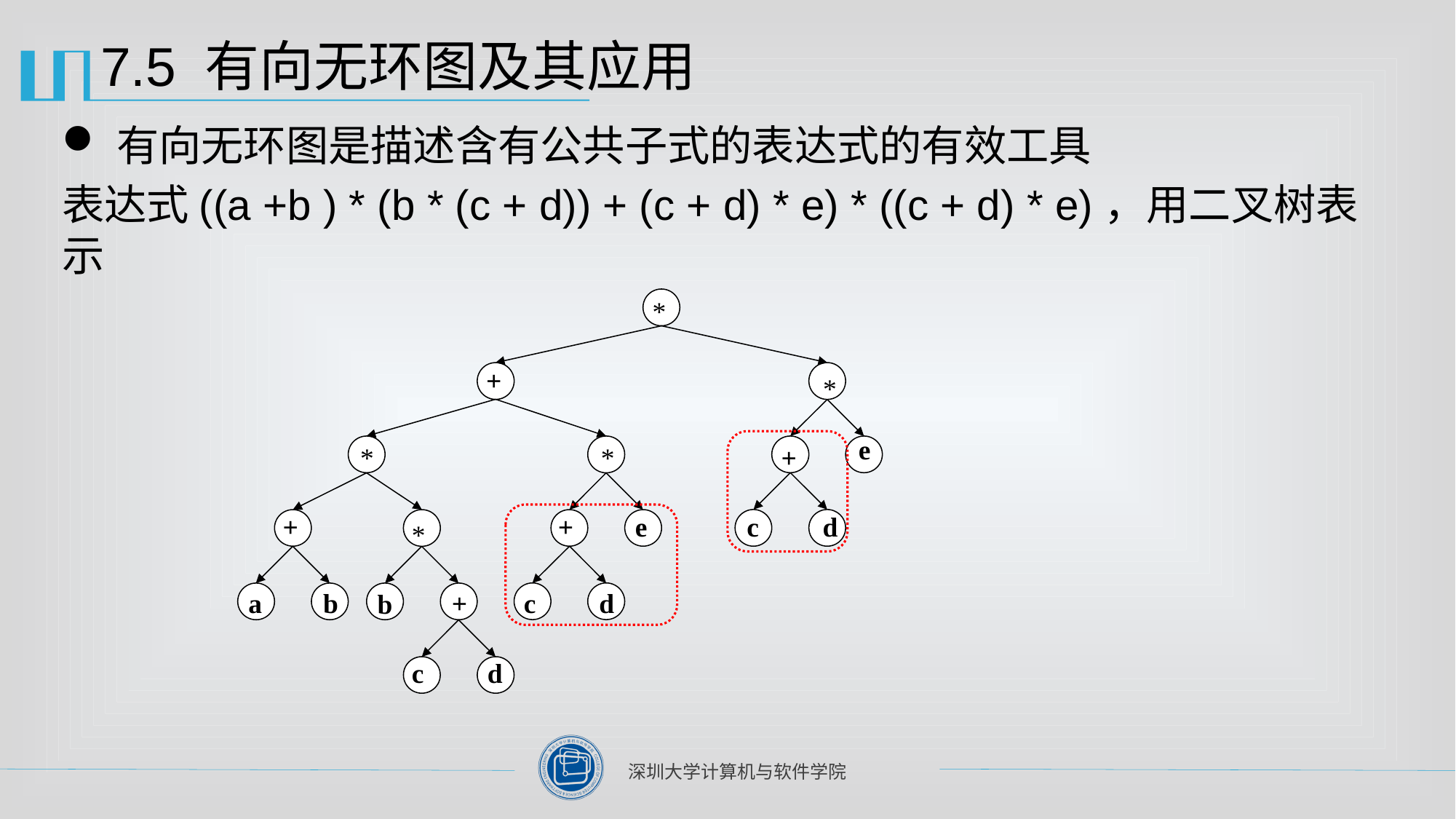

# 7.5 有向无环图及其应用
有向无环图是描述含有公共子式的表达式的有效工具
表达式((a +b ) * (b * (c + d)) + (c + d) * e) * ((c + d) * e)，用二叉树表示

*
+
*
e
*
*
+
+
+
e
c
 d
*
a
b
+
c
 d
b
c
 d

94